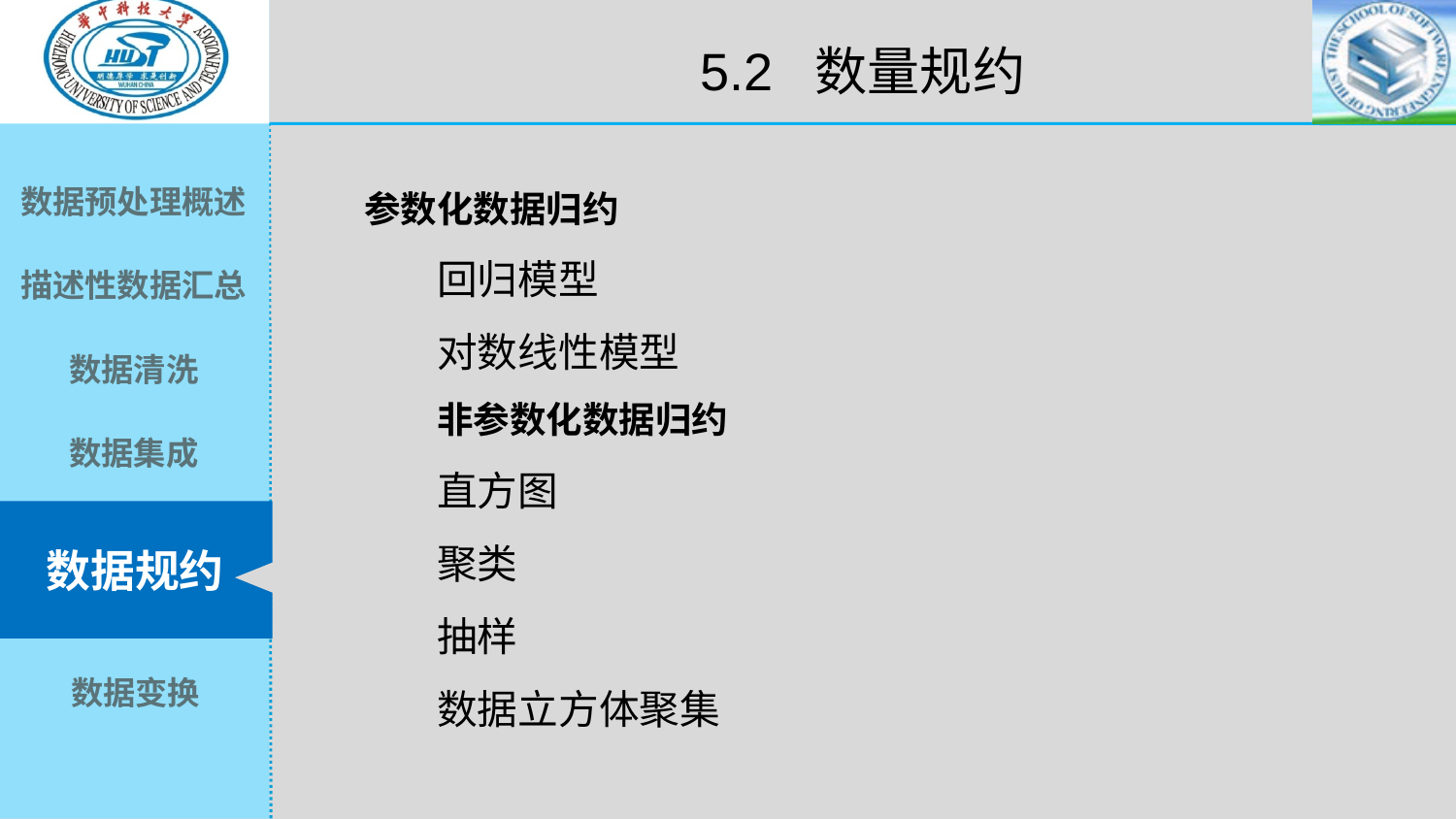

5.2  数量规约
参数化数据归约
回归模型
对数线性模型
非参数化数据归约
直方图
聚类
抽样
数据立方体聚集